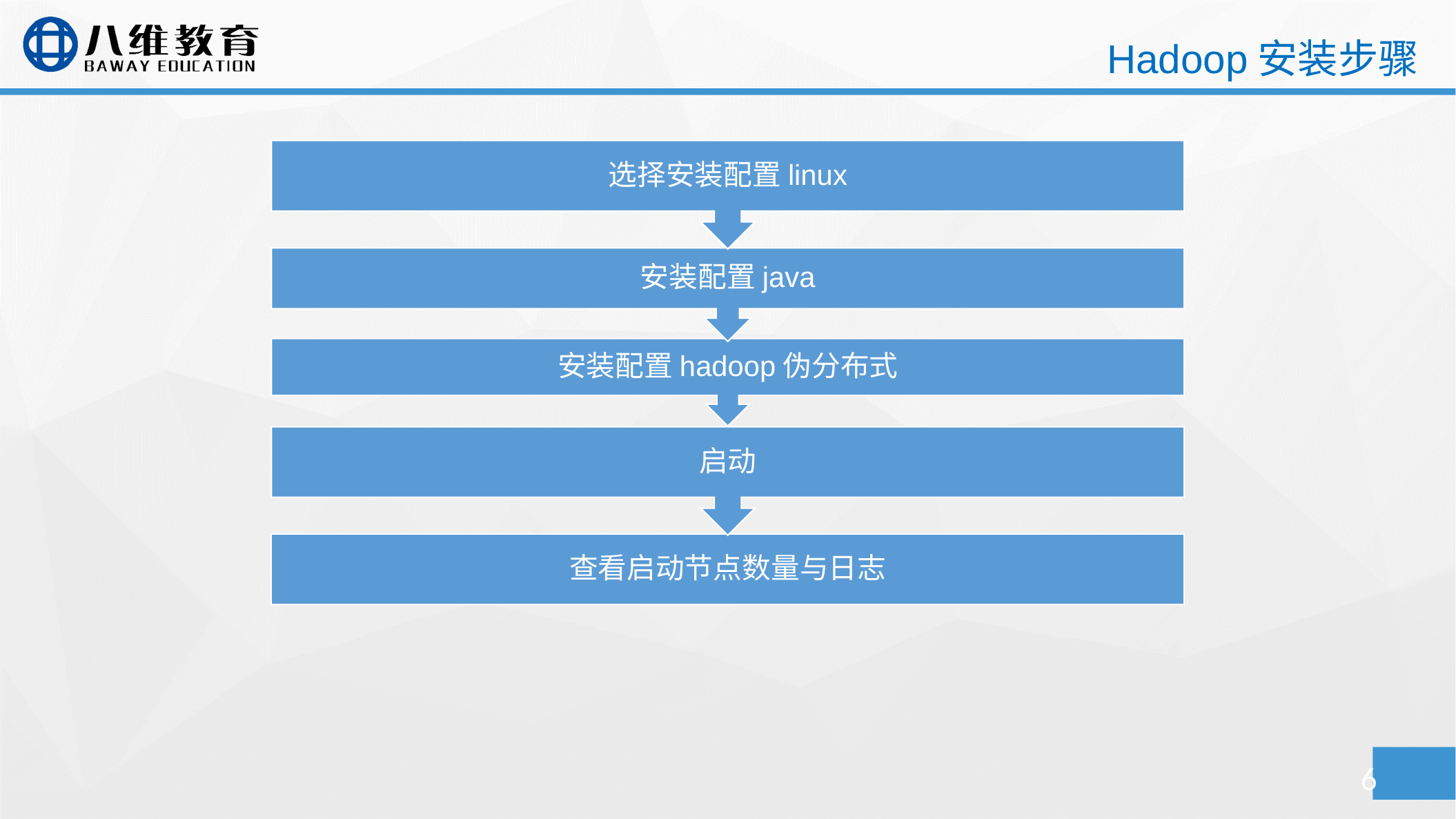

Hadoop安装步骤
查看启动节点数量与日志
启动
安装配置hadoop伪分布式
安装配置java
选择安装配置linux